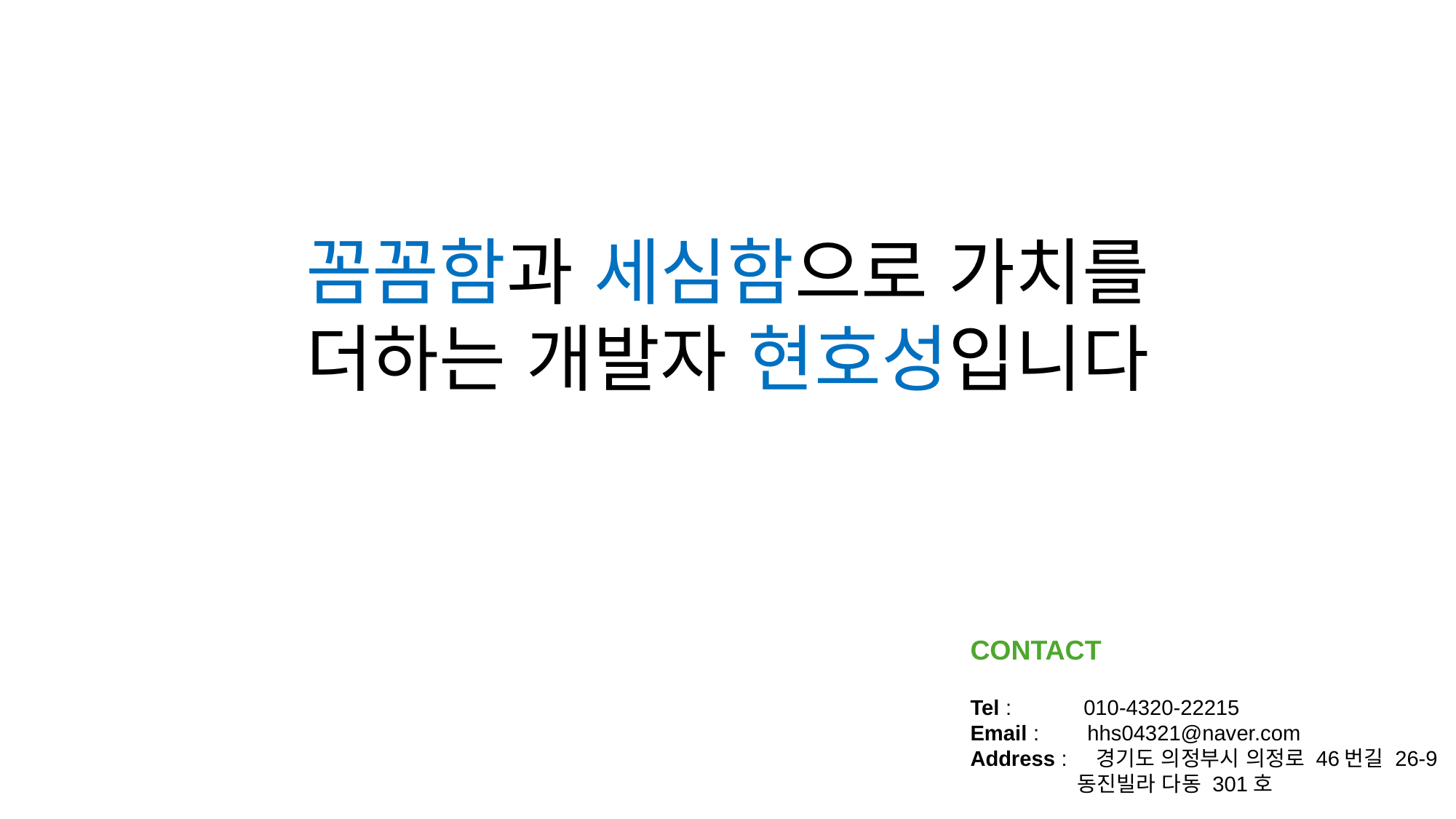

꼼꼼함과 세심함으로 가치를 더하는 개발자 현호성입니다
CONTACT

Tel :            010-4320-22215
Email :        hhs04321@naver.com
Address :    경기도 의정부시 의정로 46번길 26-9
                 동진빌라 다동 301호